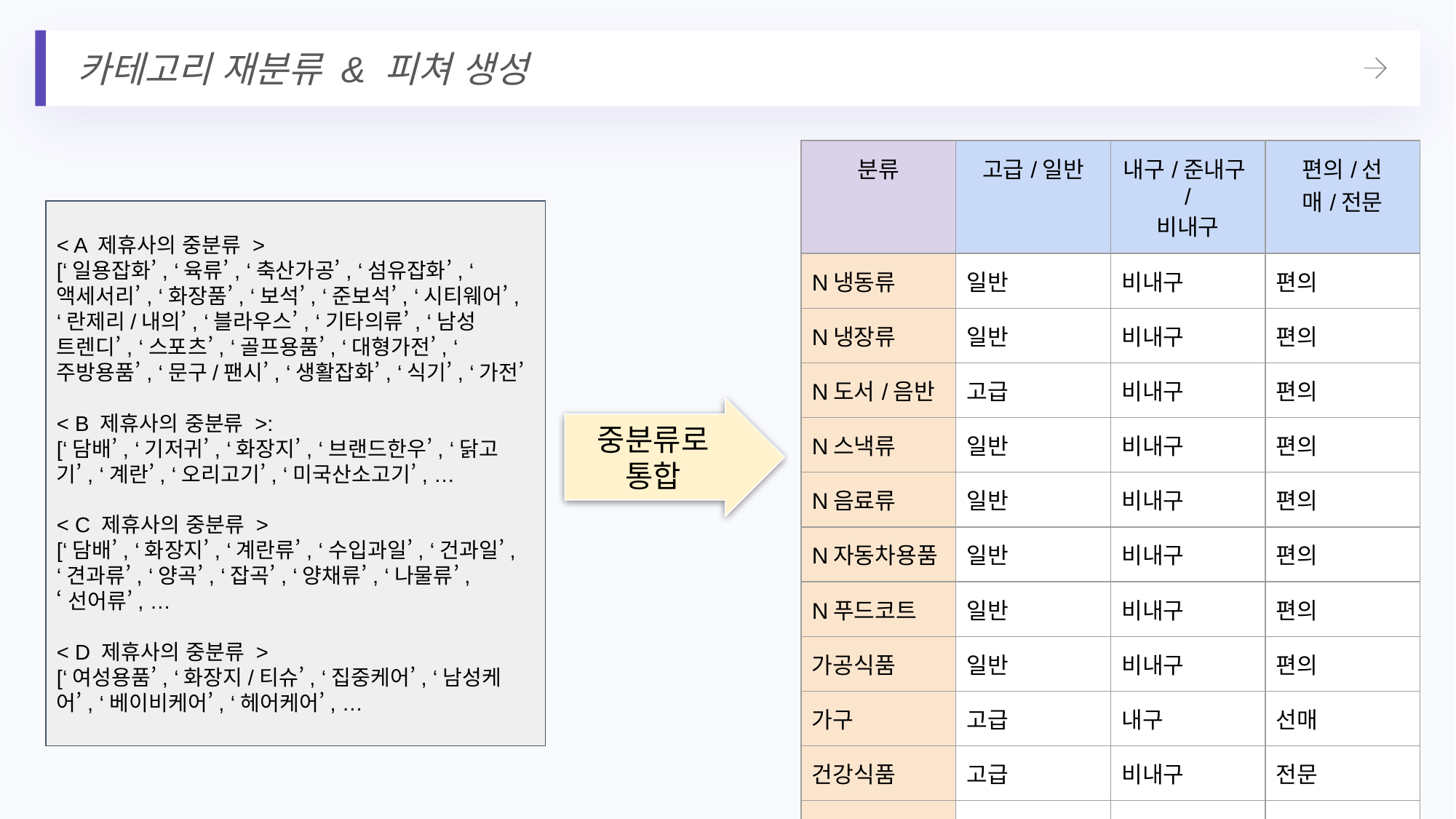

카테고리 재분류 & 피쳐 생성

| 분류 | 고급/일반 | 내구/준내구/ 비내구 | 편의/선매/전문 |
| --- | --- | --- | --- |
| N냉동류 | 일반 | 비내구 | 편의 |
| N냉장류 | 일반 | 비내구 | 편의 |
| N도서/음반 | 고급 | 비내구 | 편의 |
| N스낵류 | 일반 | 비내구 | 편의 |
| N음료류 | 일반 | 비내구 | 편의 |
| N자동차용품 | 일반 | 비내구 | 편의 |
| N푸드코트 | 일반 | 비내구 | 편의 |
| 가공식품 | 일반 | 비내구 | 편의 |
| 가구 | 고급 | 내구 | 선매 |
| 건강식품 | 고급 | 비내구 | 전문 |
| 골프용품 | 고급 | 내구 | 선매 |
| 교복 | 고급 | 준내구 | 선매 |

< A 제휴사의 중분류 >
[‘일용잡화’, ‘육류’, ‘축산가공’, ‘섬유잡화’, ‘액세서리’, ‘화장품’, ‘보석’, ‘준보석’, ‘시티웨어’, ‘란제리/내의’, ‘블라우스’, ‘기타의류’, ‘남성 트렌디’, ‘스포츠’, ‘골프용품’, ‘대형가전’, ‘주방용품’, ‘문구/팬시’, ‘생활잡화’, ‘식기’, ‘가전’

< B 제휴사의 중분류 >:
[‘담배’, ‘기저귀’, ‘화장지’, ‘브랜드한우’, ‘닭고기’, ‘계란’, ‘오리고기’, ‘미국산소고기’, …

< C 제휴사의 중분류 >
[‘담배’, ‘화장지’, ‘계란류’, ‘수입과일’, ‘건과일’, ‘견과류’, ‘양곡’, ‘잡곡’, ‘양채류’, ‘나물류’,
‘선어류’, …

< D 제휴사의 중분류 >
[‘여성용품’, ‘화장지/티슈’, ‘집중케어’, ‘남성케어’, ‘베이비케어’, ‘헤어케어’, …
중분류로 통합